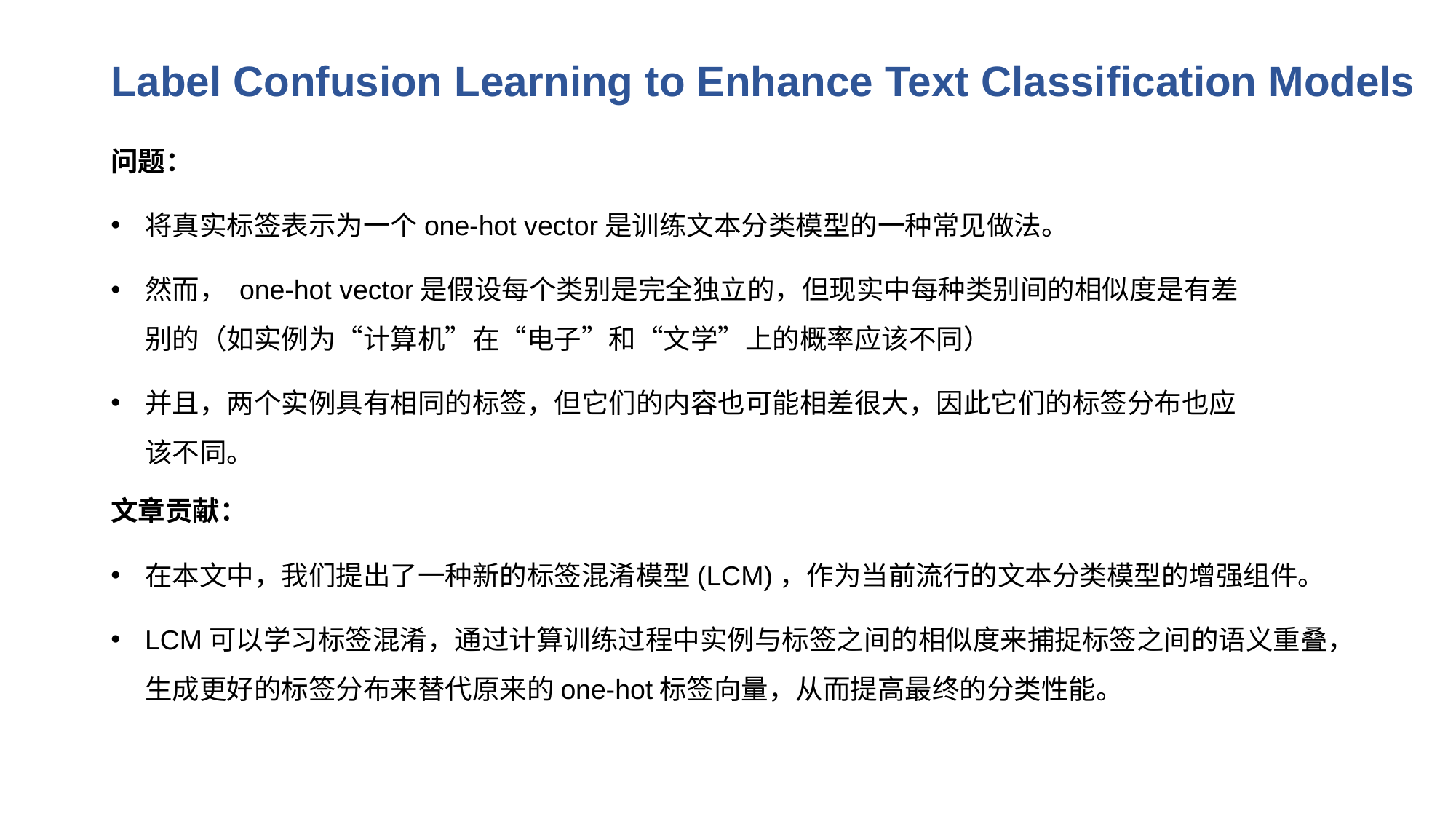

# Label Confusion Learning to Enhance Text Classification Models
问题：
将真实标签表示为一个one-hot vector是训练文本分类模型的一种常见做法。
然而， one-hot vector是假设每个类别是完全独立的，但现实中每种类别间的相似度是有差别的（如实例为“计算机”在“电子”和“文学”上的概率应该不同）
并且，两个实例具有相同的标签，但它们的内容也可能相差很大，因此它们的标签分布也应该不同。
文章贡献：
在本文中，我们提出了一种新的标签混淆模型(LCM)，作为当前流行的文本分类模型的增强组件。
LCM可以学习标签混淆，通过计算训练过程中实例与标签之间的相似度来捕捉标签之间的语义重叠，生成更好的标签分布来替代原来的one-hot标签向量，从而提高最终的分类性能。